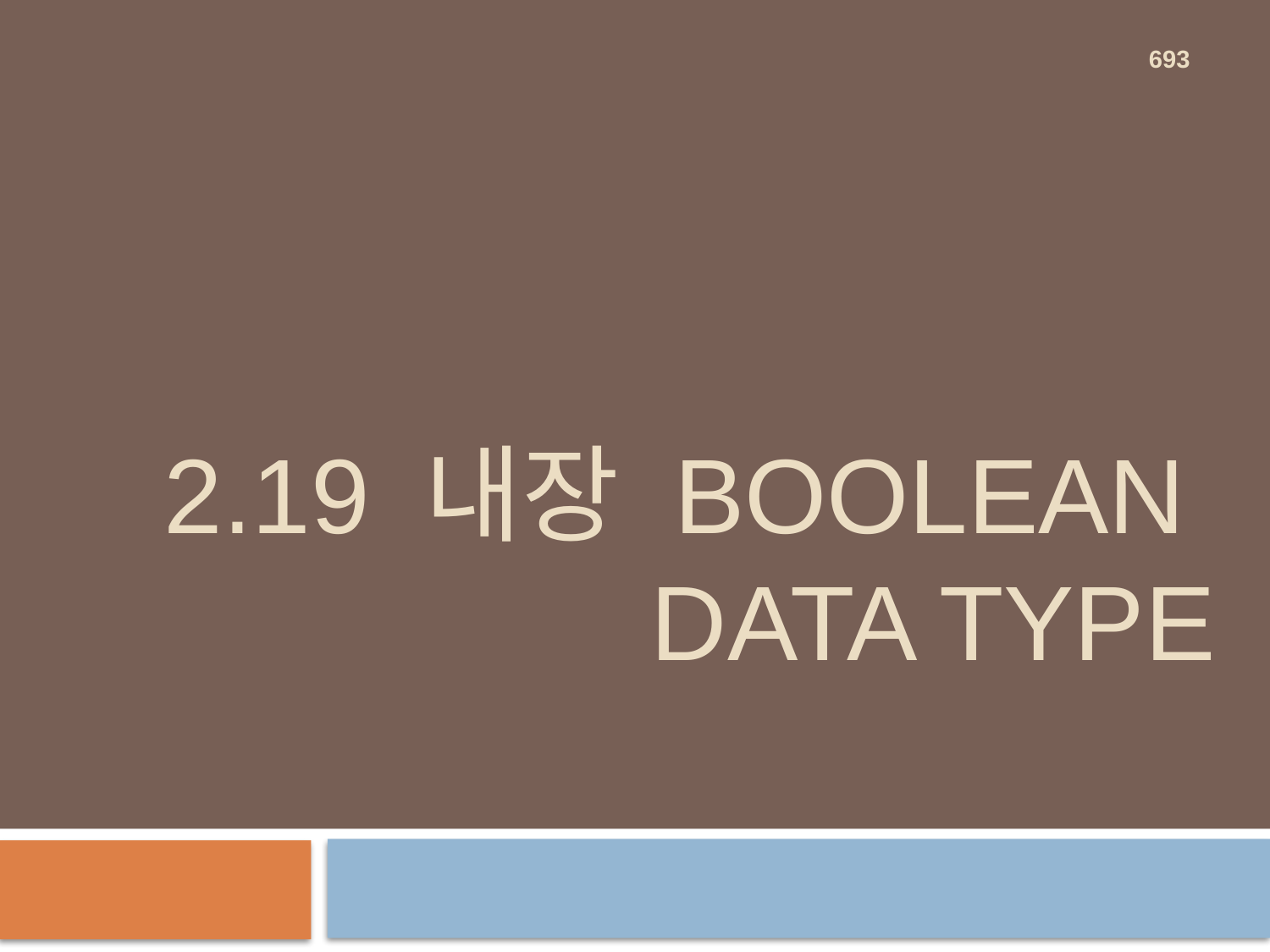

693
# 2.19 내장 Boolean data type